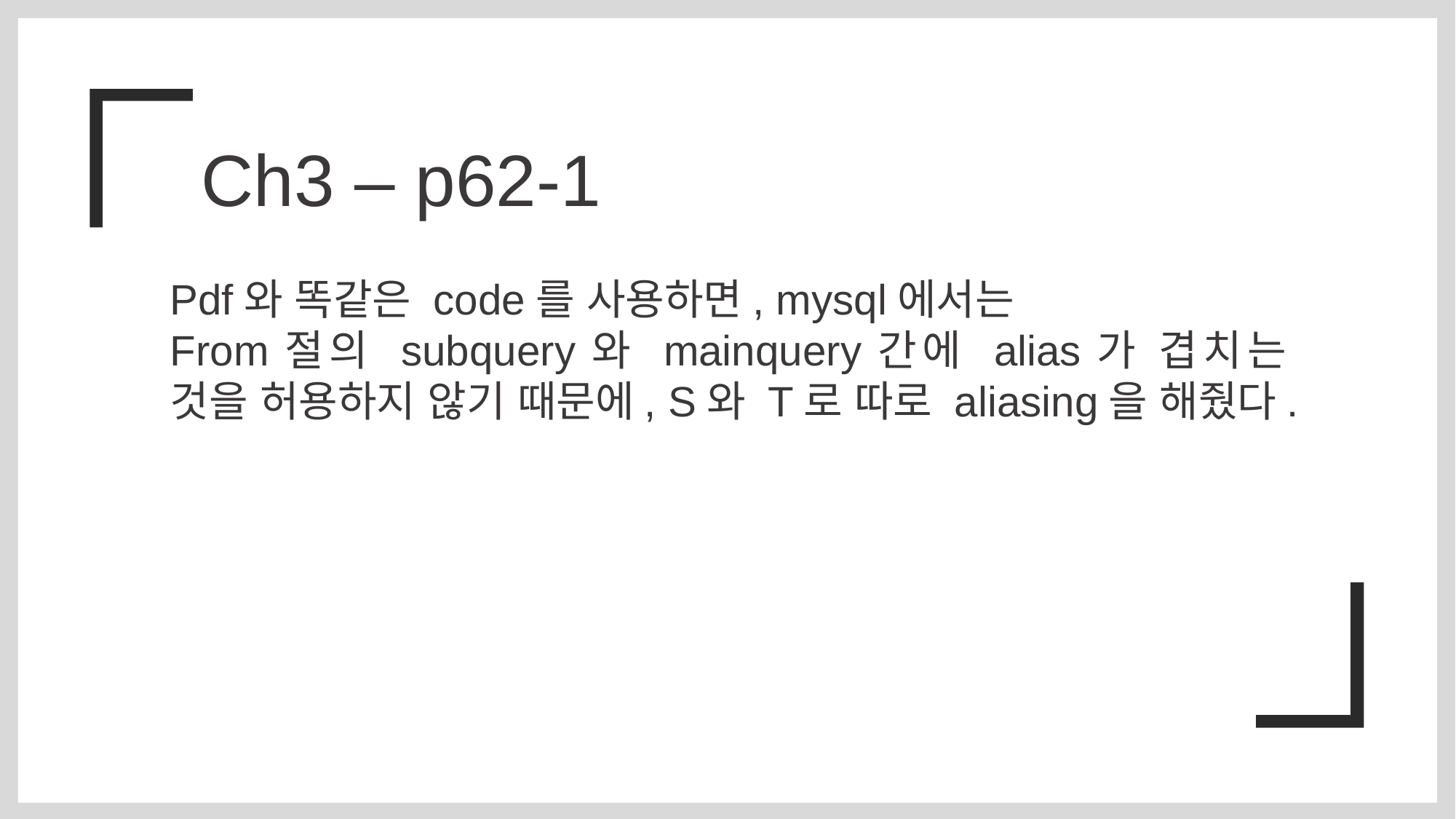

Ch3 – p62-1
Pdf와 똑같은 code를 사용하면, mysql에서는
From절의 subquery와 mainquery간에 alias가 겹치는 것을 허용하지 않기 때문에, S와 T로 따로 aliasing을 해줬다.